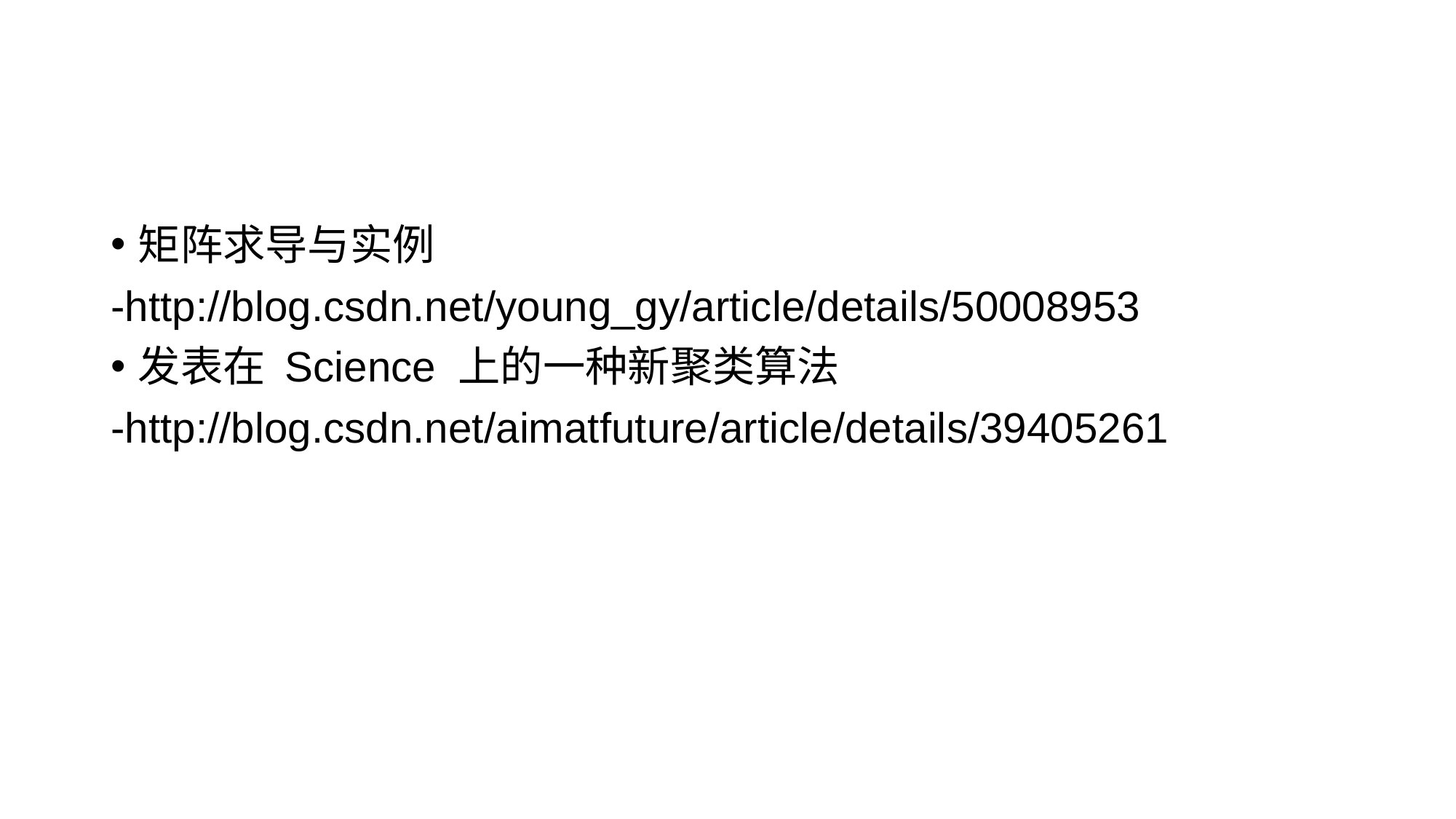

#
矩阵求导与实例
-http://blog.csdn.net/young_gy/article/details/50008953
发表在 Science 上的一种新聚类算法
-http://blog.csdn.net/aimatfuture/article/details/39405261